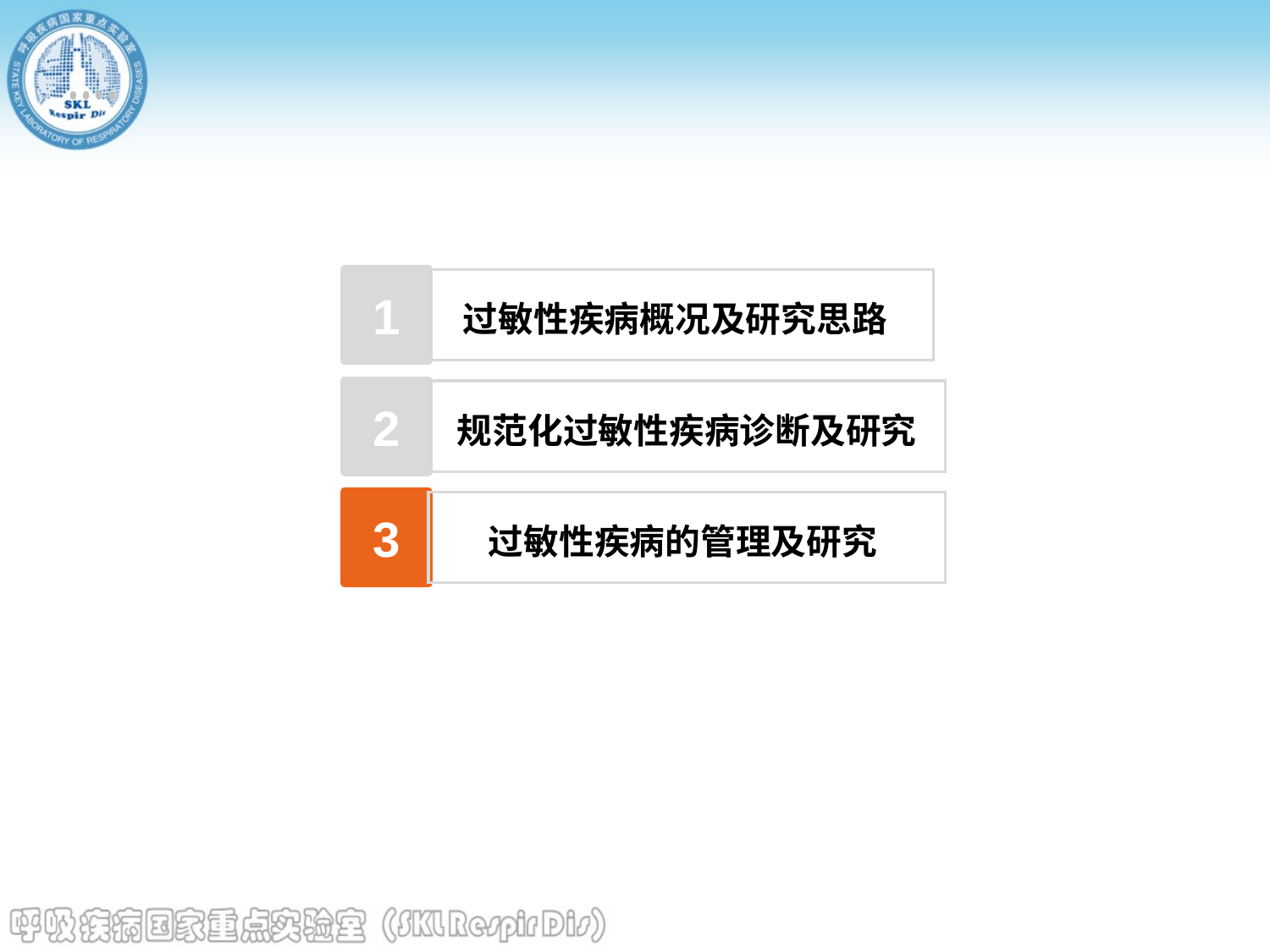

1

过敏性疾病概况及研究思路

2
规范化过敏性疾病诊断及研究
3

过敏性疾病的管理及研究